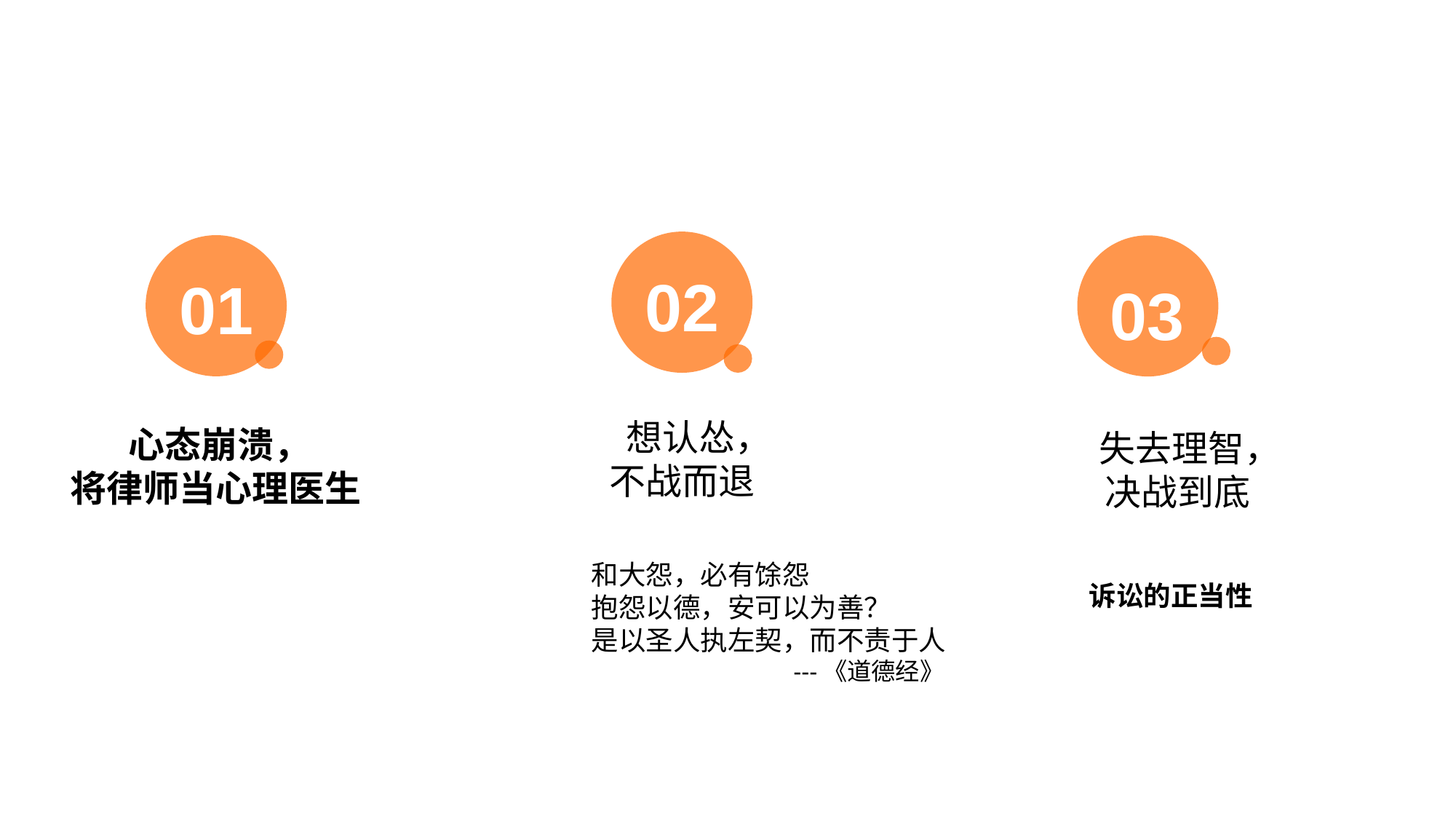

目录展示如果想增加/去除观点数量，复制增加/去除，间距均分

03
02
01
03

   想认怂，
不战而退
      心态崩溃，
将律师当心理医生
  失去理智，
决战到底
和大怨，必有馀怨
抱怨以德，安可以为善？
是以圣人执左契，而不责于人
                              ---《道德经》
诉讼的正当性